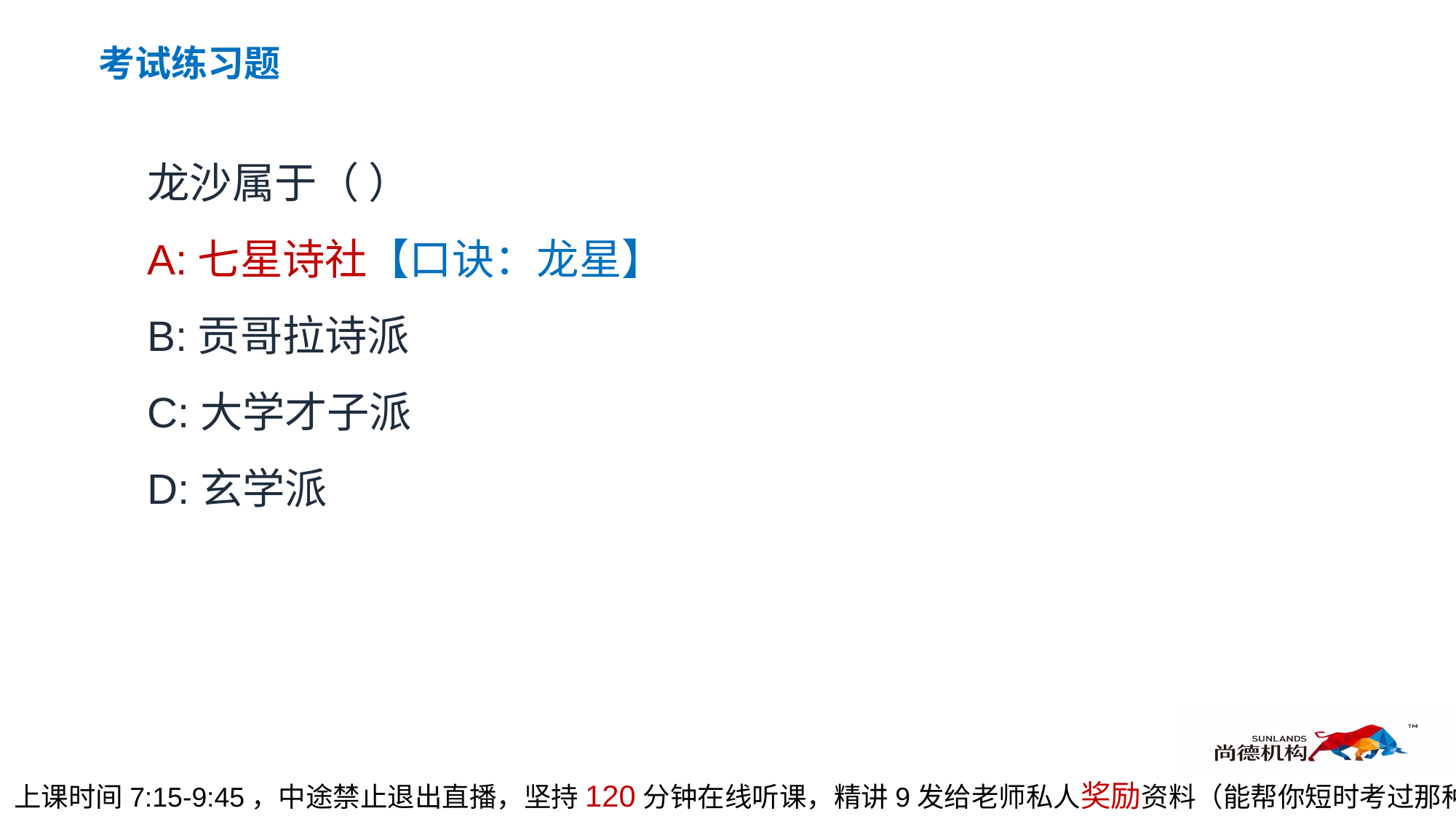

考试练习题
龙沙属于（ ）
A:七星诗社【口诀：龙星】
B:贡哥拉诗派
C:大学才子派
D:玄学派